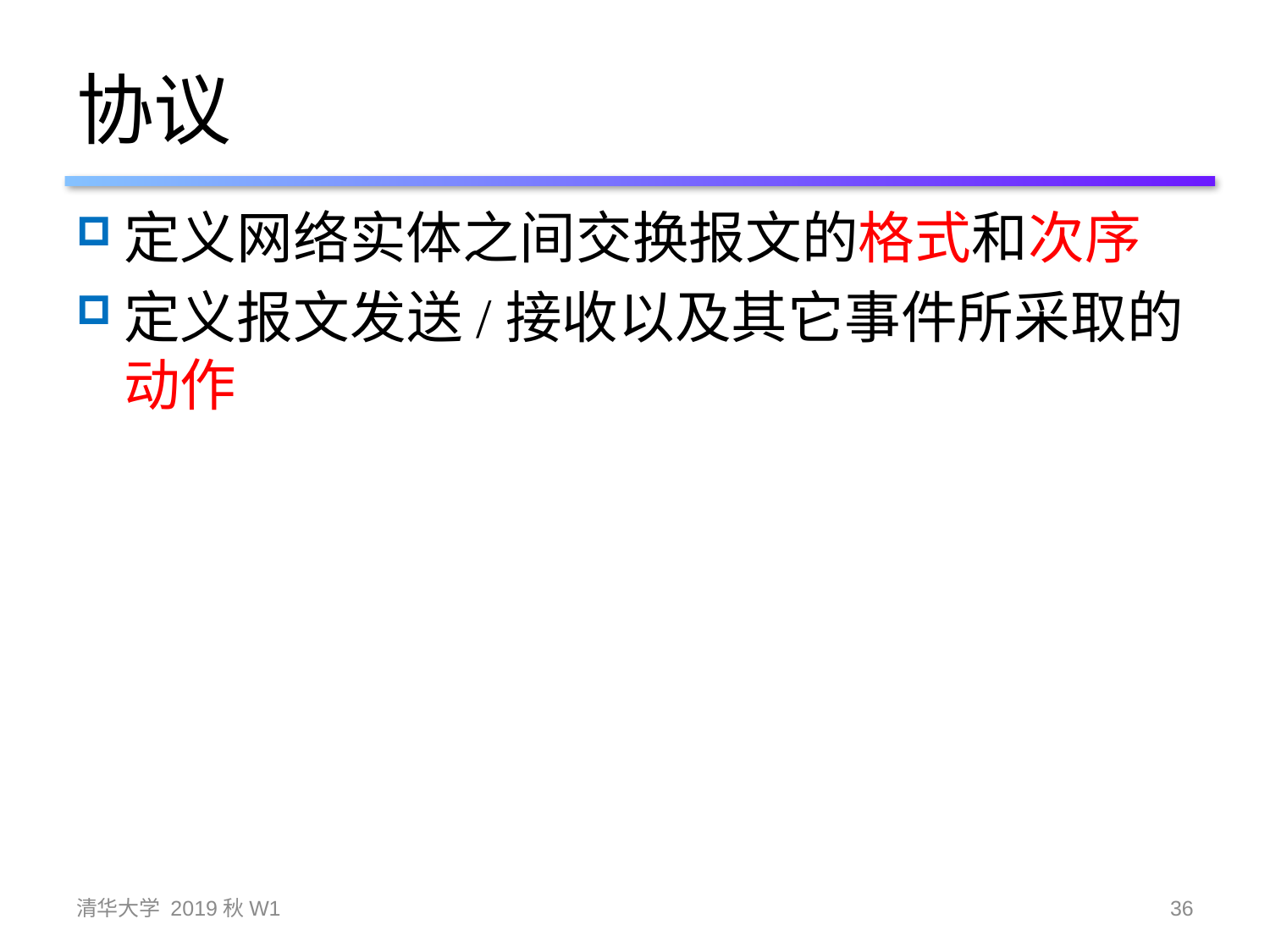

# 协议
定义网络实体之间交换报文的格式和次序
定义报文发送/接收以及其它事件所采取的动作

清华大学 2019秋W1
36